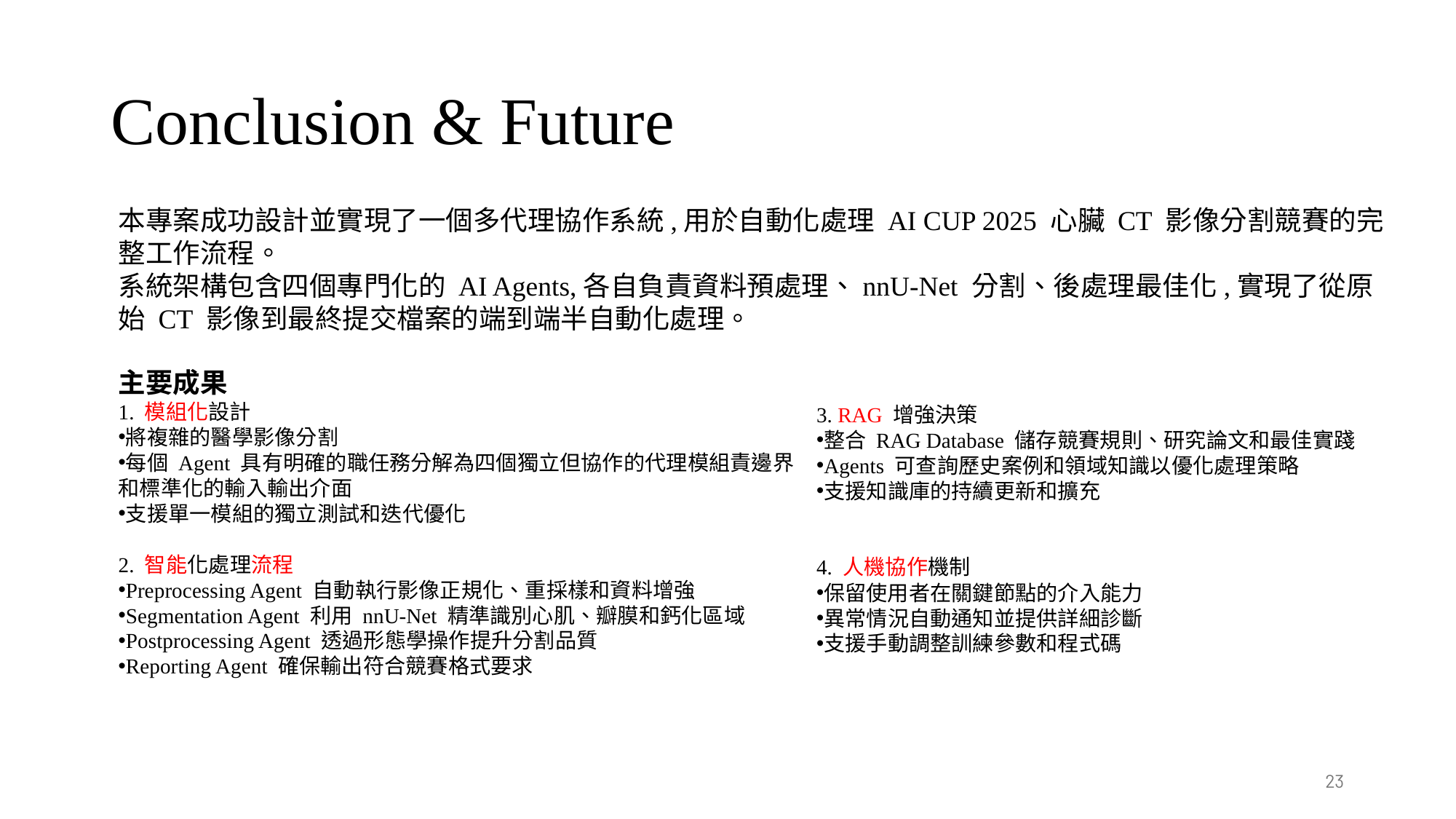

# Conclusion & Future
本專案成功設計並實現了一個多代理協作系統,用於自動化處理 AI CUP 2025 心臟 CT 影像分割競賽的完整工作流程。
系統架構包含四個專門化的 AI Agents,各自負責資料預處理、nnU-Net 分割、後處理最佳化,實現了從原始 CT 影像到最終提交檔案的端到端半自動化處理。
主要成果
1. 模組化設計
將複雜的醫學影像分割
每個 Agent 具有明確的職任務分解為四個獨立但協作的代理模組責邊界和標準化的輸入輸出介面
支援單一模組的獨立測試和迭代優化

2. 智能化處理流程
Preprocessing Agent 自動執行影像正規化、重採樣和資料增強
Segmentation Agent 利用 nnU-Net 精準識別心肌、瓣膜和鈣化區域
Postprocessing Agent 透過形態學操作提升分割品質
Reporting Agent 確保輸出符合競賽格式要求
3. RAG 增強決策
整合 RAG Database 儲存競賽規則、研究論文和最佳實踐
Agents 可查詢歷史案例和領域知識以優化處理策略
支援知識庫的持續更新和擴充

4. 人機協作機制
保留使用者在關鍵節點的介入能力
異常情況自動通知並提供詳細診斷
支援手動調整訓練參數和程式碼
23